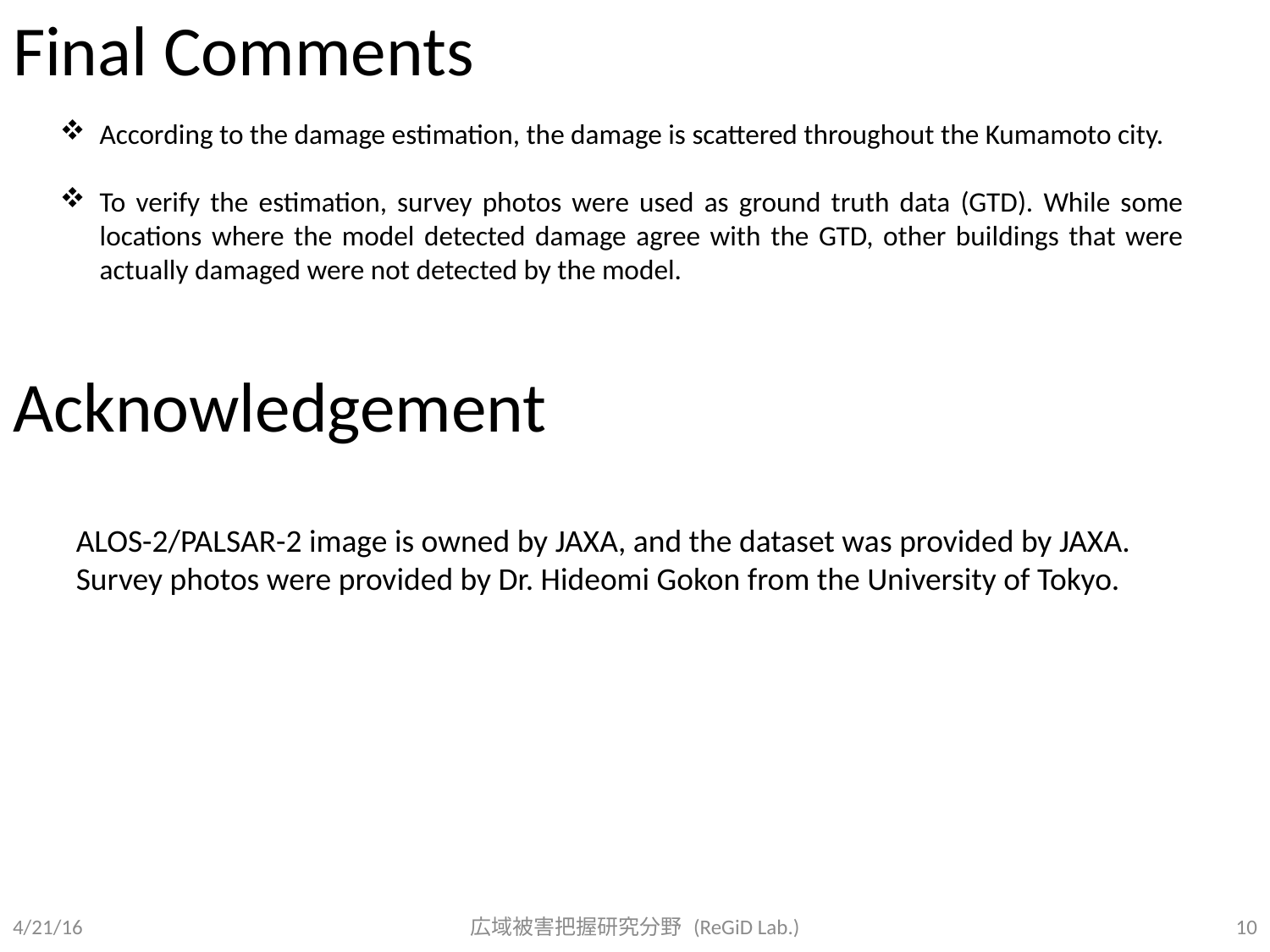

# Final Comments
According to the damage estimation, the damage is scattered throughout the Kumamoto city.

To verify the estimation, survey photos were used as ground truth data (GTD). While some locations where the model detected damage agree with the GTD, other buildings that were actually damaged were not detected by the model.
Acknowledgement
ALOS-2/PALSAR-2 image is owned by JAXA, and the dataset was provided by JAXA. Survey photos were provided by Dr. Hideomi Gokon from the University of Tokyo.
4/21/16
広域被害把握研究分野 (ReGiD Lab.)
10